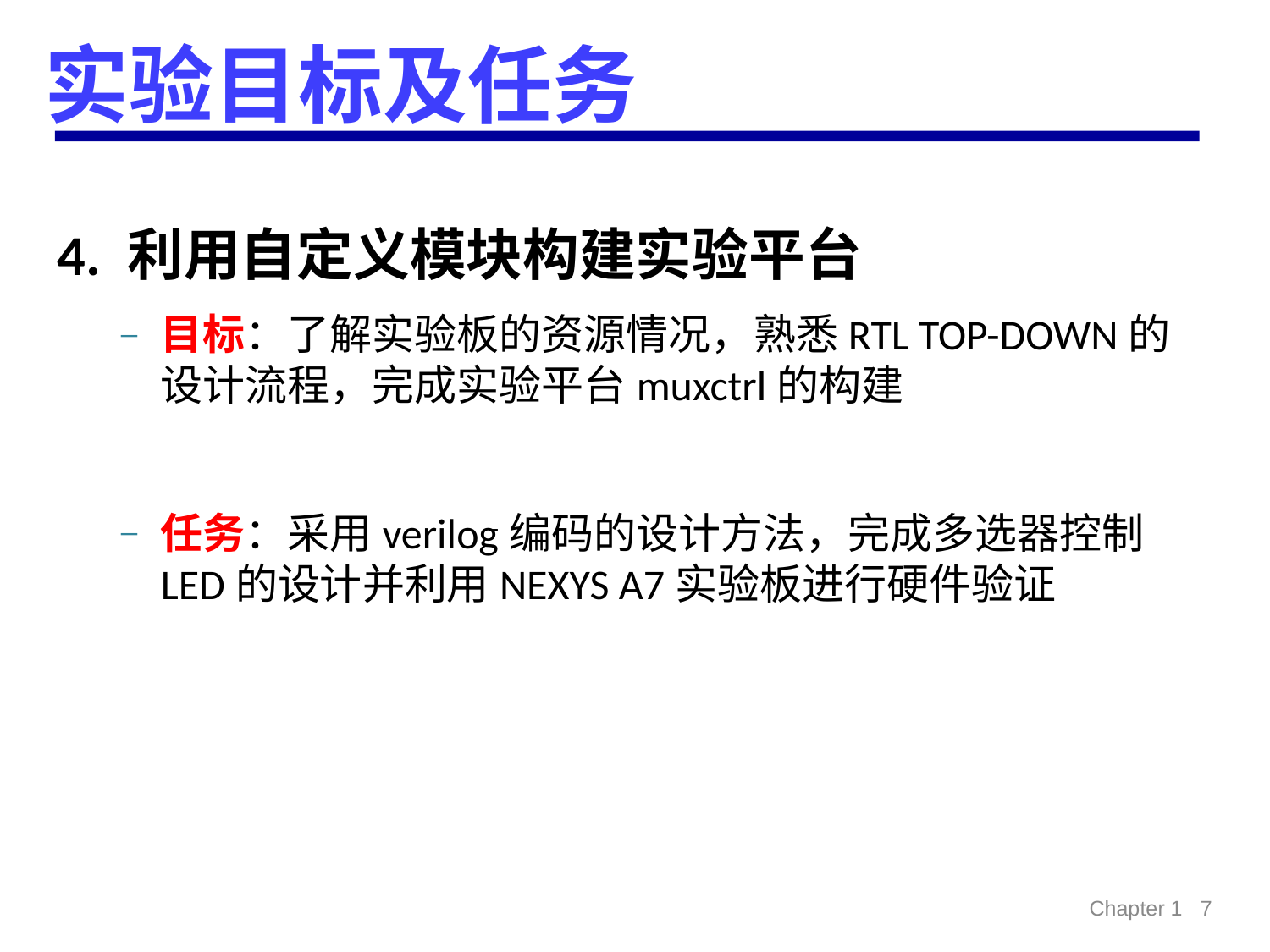

# 实验目标及任务
4. 利用自定义模块构建实验平台
目标：了解实验板的资源情况，熟悉RTL TOP-DOWN的设计流程，完成实验平台muxctrl的构建

任务：采用verilog编码的设计方法，完成多选器控制LED的设计并利用NEXYS A7实验板进行硬件验证

Chapter 1   7